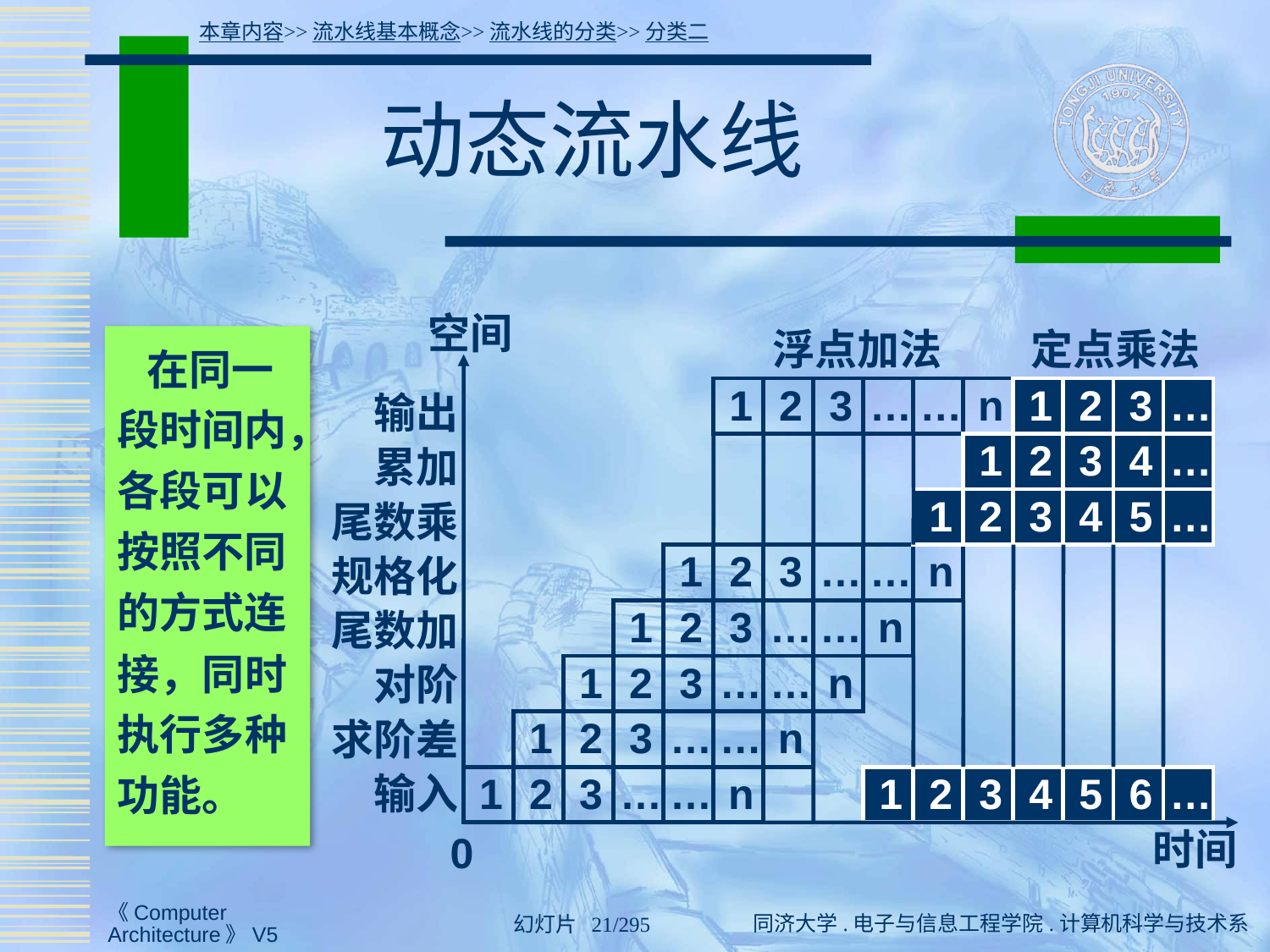

本章内容>>流水线基本概念>>流水线的分类>>分类二
# 动态流水线
空间
浮点加法
定点乘法

1
2
3
…
…
n
1
2
3
…
输出

1
2
3
4
…
累加
1
2
3
4
5
…
尾数乘
1
2
3
…
…
n

规格化
1
2
3
…
…
n

尾数加
1
2
3
…
…
n

对阶
1
2
3
…
…
n
求阶差
输入
1
2
3
…
…
n
1
2
3
4
5
6
…

时间
0
  在同一段时间内，各段可以按照不同的方式连接，同时执行多种功能。